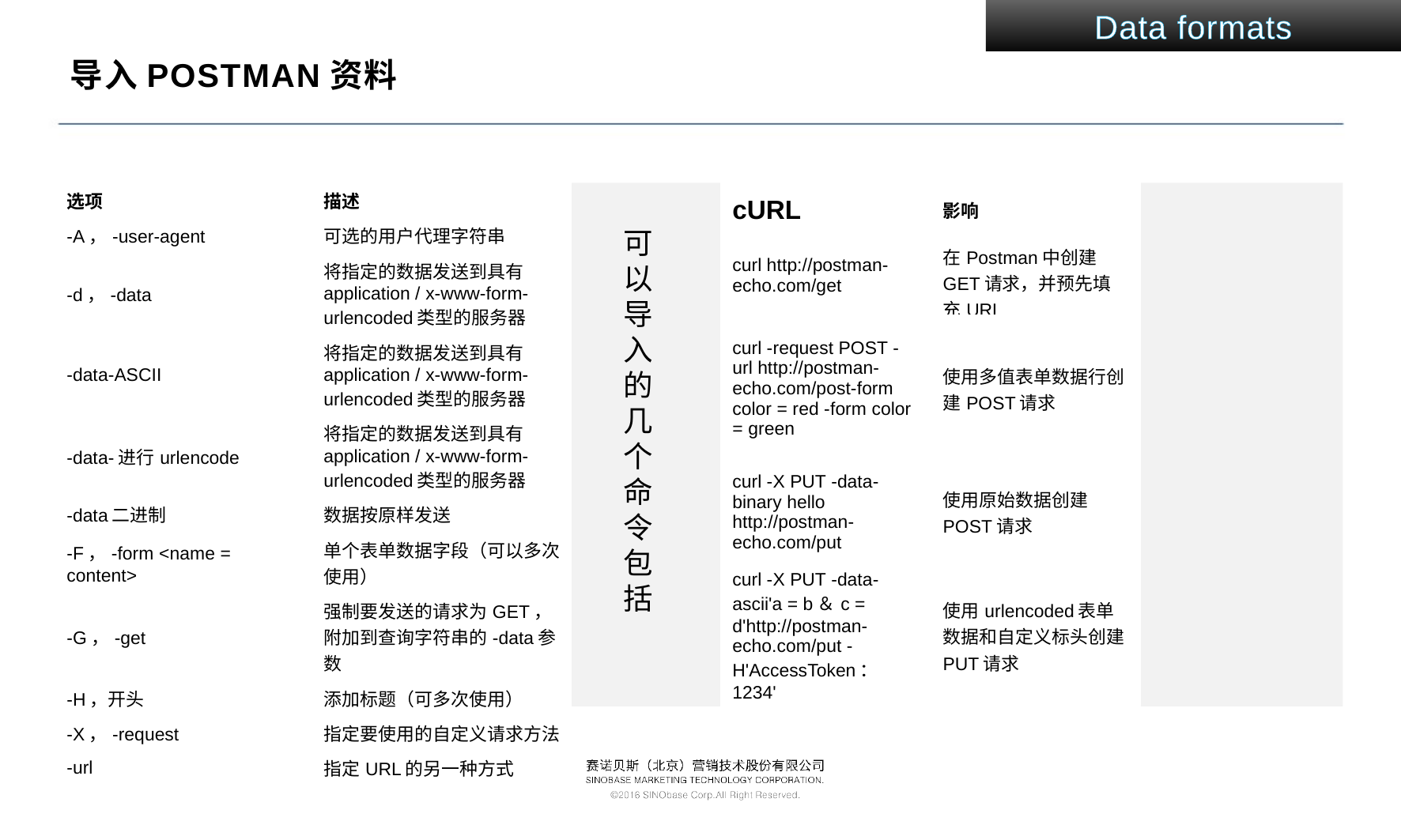

Data formats
# 导入PostMan资料
| 选项 | 描述 |
| --- | --- |
| -A，-user-agent | 可选的用户代理字符串 |
| -d，-data | 将指定的数据发送到具有application / x-www-form-urlencoded类型的服务器 |
| -data-ASCII | 将指定的数据发送到具有application / x-www-form-urlencoded类型的服务器 |
| -data-进行urlencode | 将指定的数据发送到具有application / x-www-form-urlencoded类型的服务器 |
| -data二进制 | 数据按原样发送 |
| -F，-form <name = content> | 单个表单数据字段（可以多次使用） |
| -G，-get | 强制要发送的请求为GET，附加到查询字符串的-data参数 |
| -H，开头 | 添加标题（可多次使用） |
| -X，-request | 指定要使用的自定义请求方法 |
| -url | 指定URL的另一种方式 |
| cURL | 影响 |
| --- | --- |
| curl http://postman-echo.com/get | 在Postman中创建GET请求，并预先填充URL |
| curl -request POST -url http://postman-echo.com/post-form color = red -form color = green | 使用多值表单数据行创建POST请求 |
| curl -X PUT -data-binary hello http://postman-echo.com/put | 使用原始数据创建POST请求 |
| curl -X PUT -data-ascii'a = b＆c = d'http://postman-echo.com/put -H'AccessToken：1234' | 使用urlencoded表单数据和自定义标头创建PUT请求 |
可以导入的几个命令包括